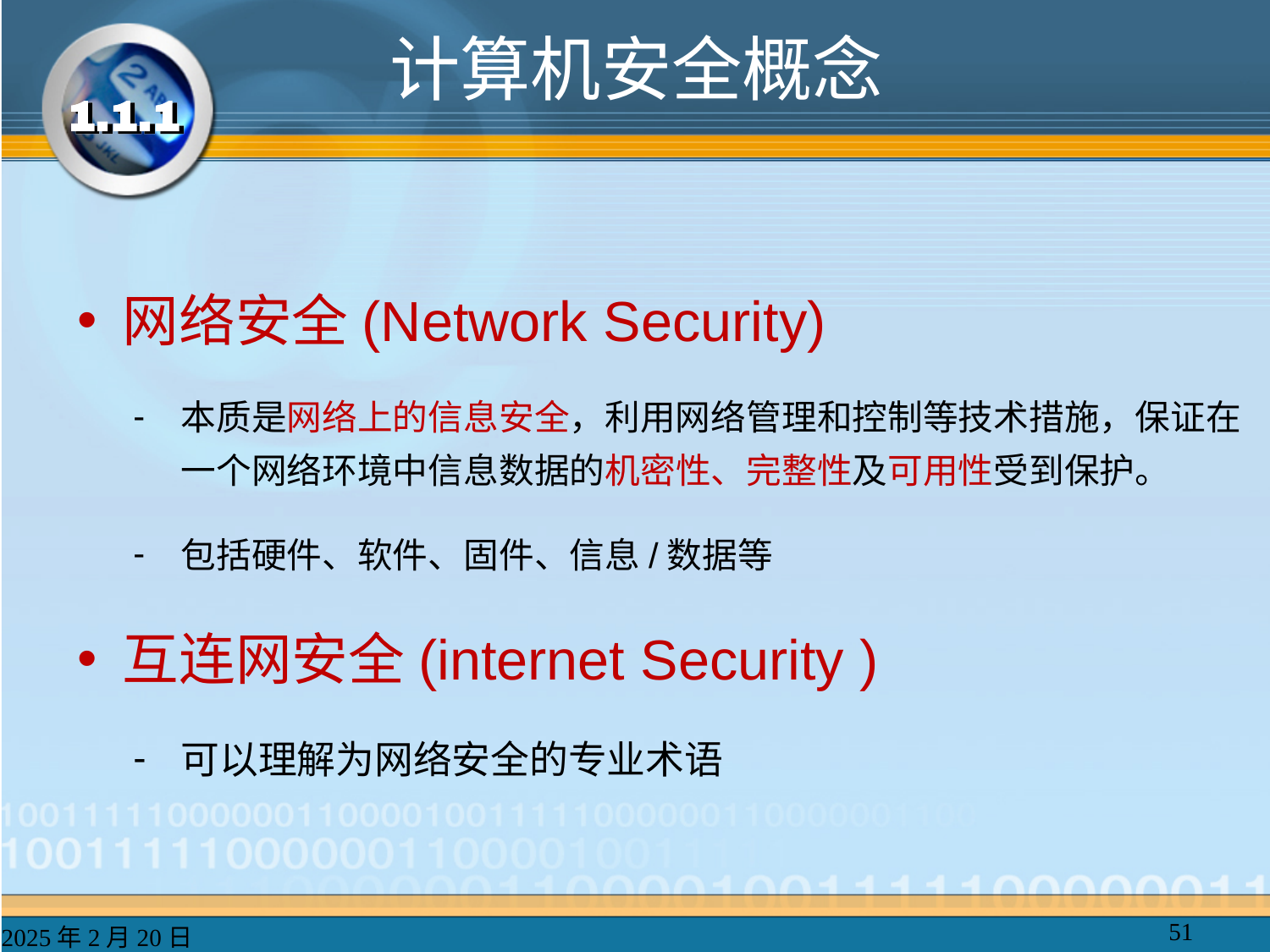

# 计算机安全概念
1.1.1
网络安全(Network Security)
本质是网络上的信息安全，利用网络管理和控制等技术措施，保证在一个网络环境中信息数据的机密性、完整性及可用性受到保护。
包括硬件、软件、固件、信息/数据等
互连网安全(internet Security )
可以理解为网络安全的专业术语
51
2025年2月20日